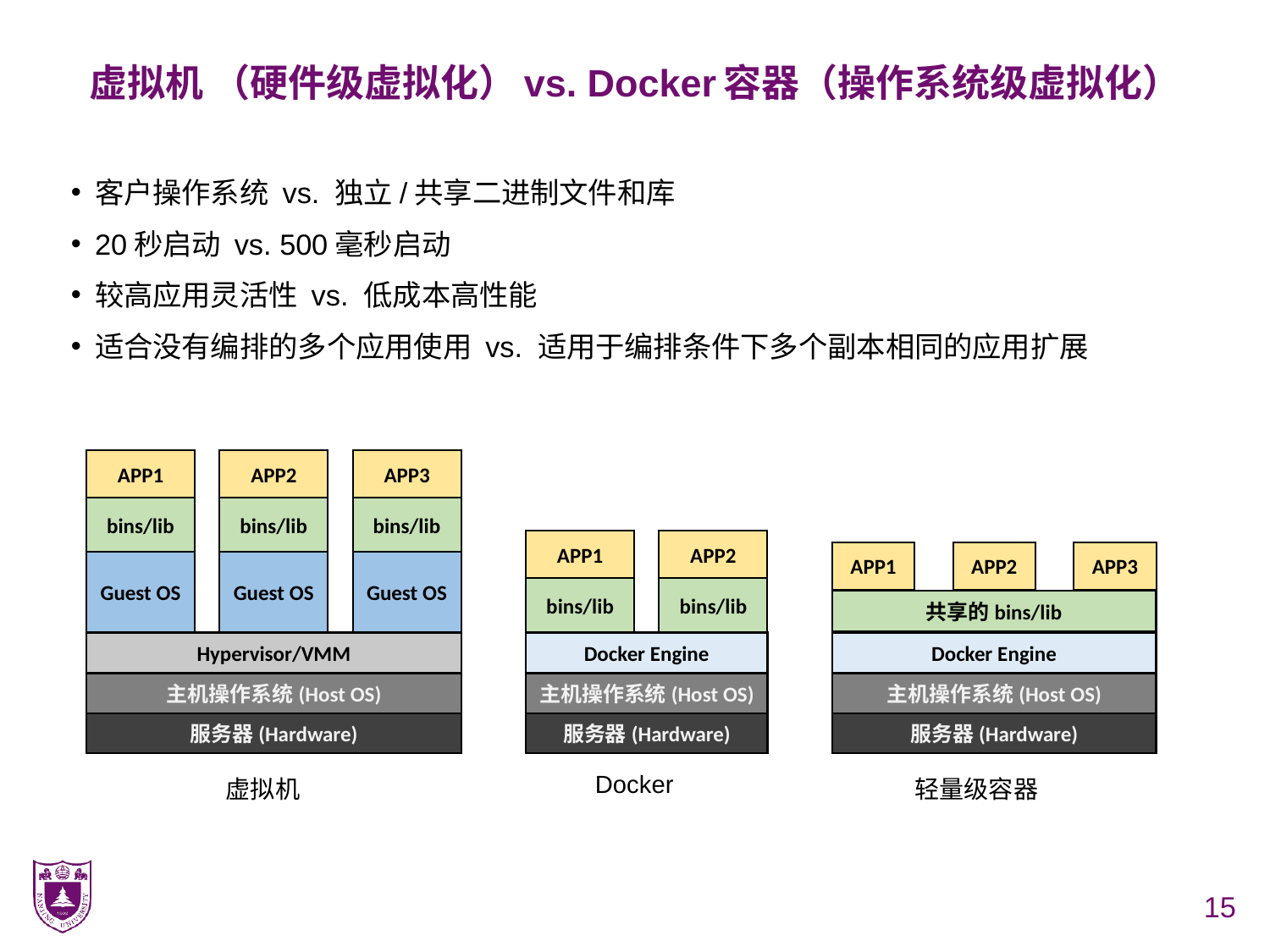

# 虚拟机 （硬件级虚拟化）vs. Docker容器（操作系统级虚拟化）
客户操作系统 vs. 独立/共享二进制文件和库
20秒启动 vs. 500毫秒启动
较高应用灵活性 vs. 低成本高性能
适合没有编排的多个应用使用 vs. 适用于编排条件下多个副本相同的应用扩展
APP3
APP2
APP1
bins/lib
bins/lib
bins/lib
APP2
APP1
APP1
APP2
APP3
Guest OS
Guest OS
Guest OS
bins/lib
bins/lib
共享的bins/lib
Hypervisor/VMM
Docker Engine
Docker Engine
主机操作系统(Host OS)
主机操作系统(Host OS)
主机操作系统(Host OS)
服务器(Hardware)
服务器(Hardware)
服务器(Hardware)
Docker
虚拟机
轻量级容器
15